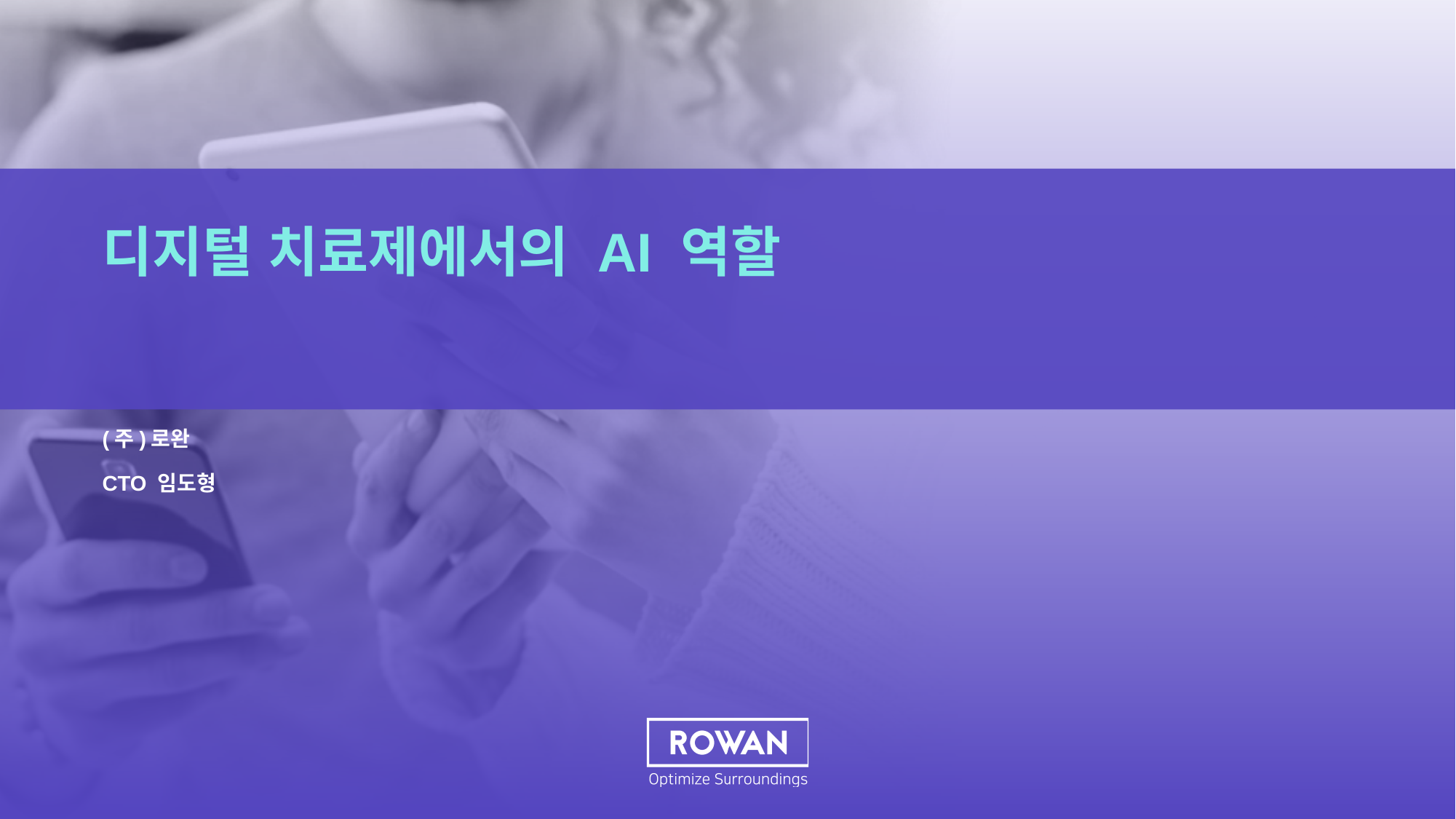

디지털 치료제에서의 AI 역할
(주)로완
CTO 임도형